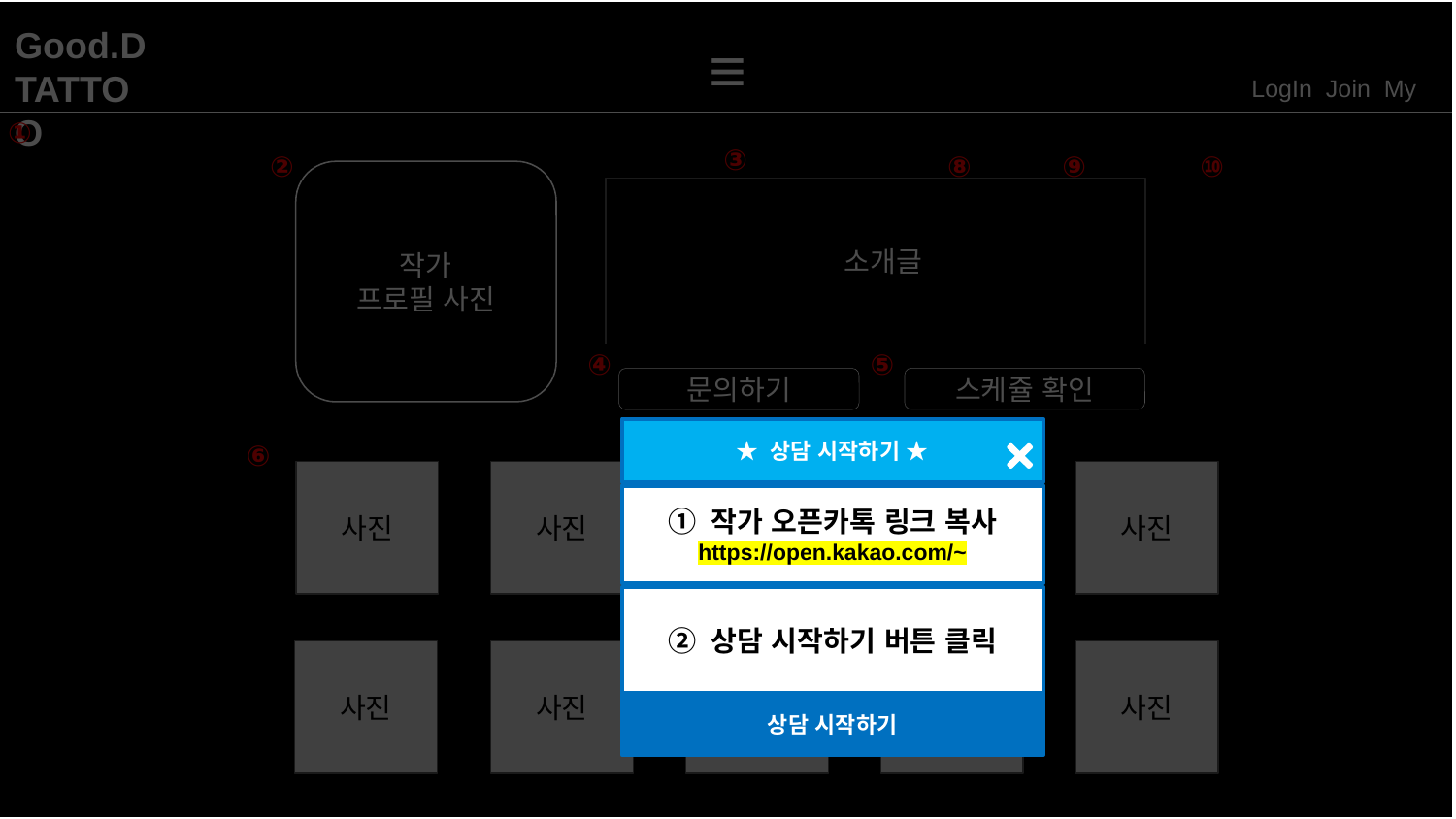

Good.D
TATTOO
≡
LogIn  Join  My
①
③
②
⑧
⑨
⑩
작가
프로필 사진
 소개글
⑤
④
스케쥴 확인
문의하기
★ 상담 시작하기 ★

① 작가 오픈카톡 링크 복사
https://open.kakao.com/~
② 상담 시작하기 버튼 클릭
상담 시작하기
⑥
사진
사진
사진
사진
사진

사진
사진
사진
사진
사진
마우스 오버
마우스 오버